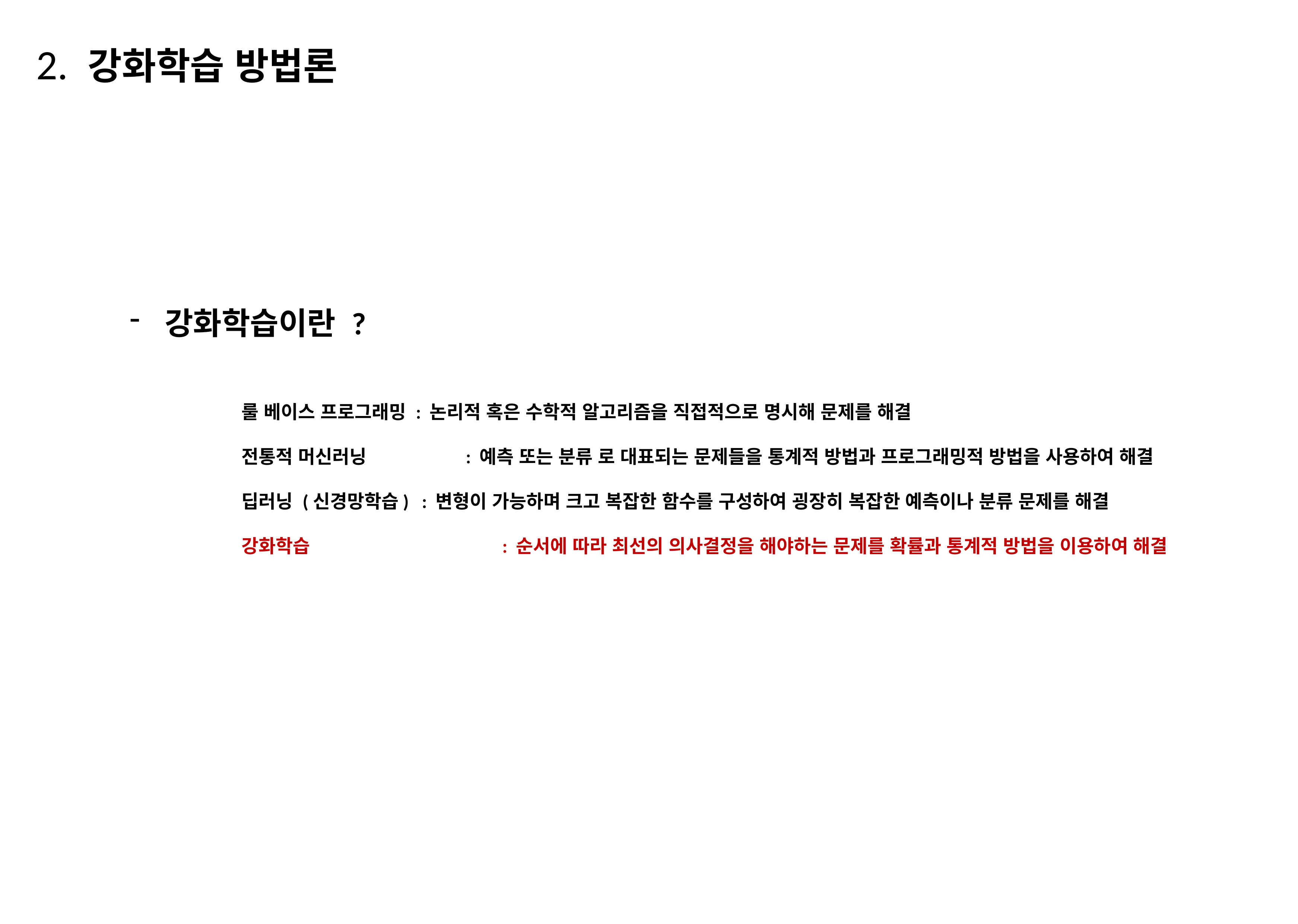

2. 강화학습 방법론
강화학습이란 ?

		룰 베이스 프로그래밍 : 논리적 혹은 수학적 알고리즘을 직접적으로 명시해 문제를 해결

		전통적 머신러닝	          : 예측 또는 분류 로 대표되는 문제들을 통계적 방법과 프로그래밍적 방법을 사용하여 해결

		딥러닝 (신경망학습)	   : 변형이 가능하며 크고 복잡한 함수를 구성하여 굉장히 복잡한 예측이나 분류 문제를 해결

		강화학습 		                 : 순서에 따라 최선의 의사결정을 해야하는 문제를 확률과 통계적 방법을 이용하여 해결